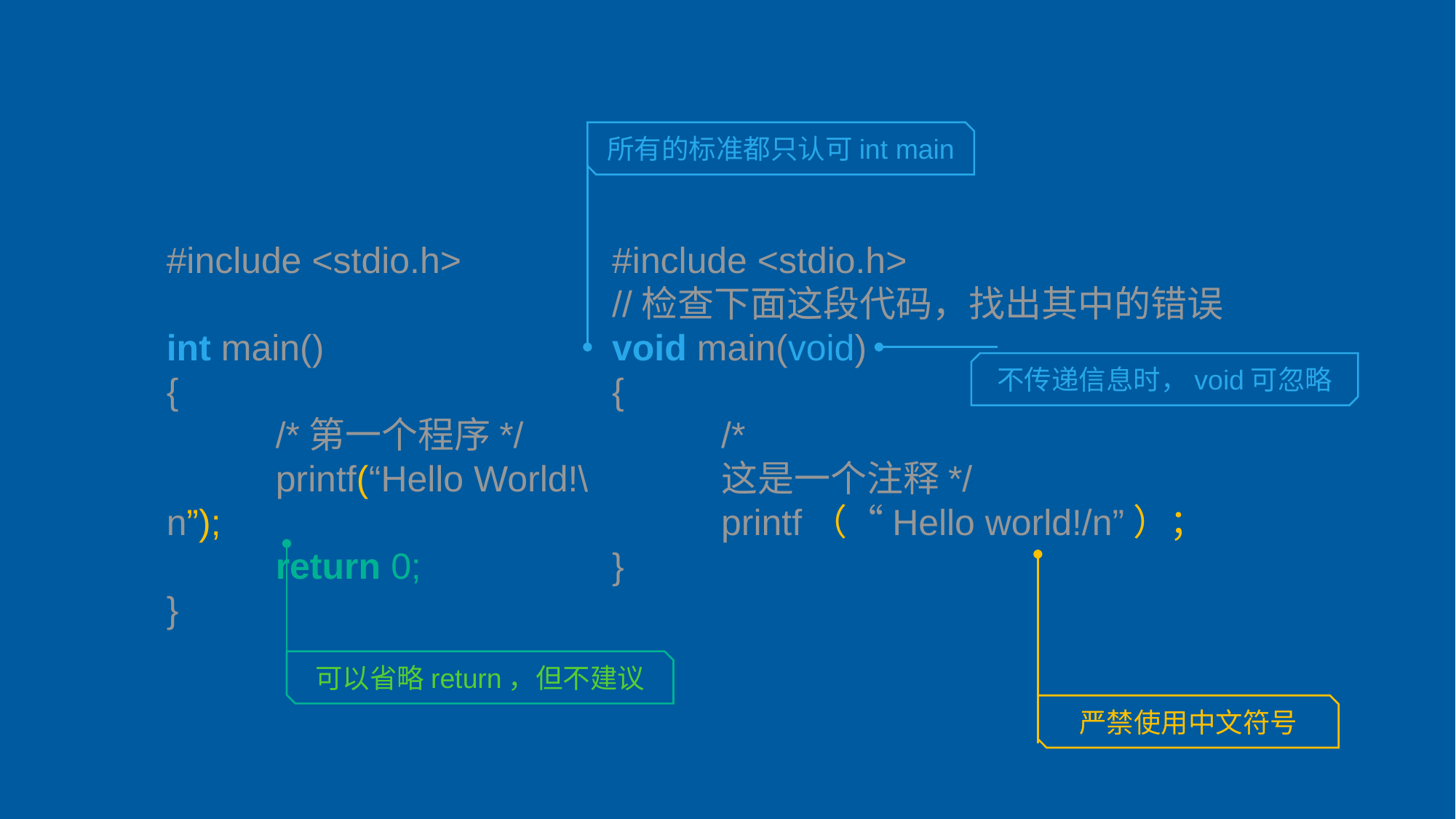

所有的标准都只认可int main
#include <stdio.h>

int main()
{
	/*第一个程序*/
	printf(“Hello World!\n”);
	return 0;
}

#include <stdio.h>
//检查下面这段代码，找出其中的错误
void main(void)
{
	/*
	这是一个注释*/
	printf（“Hello world!/n”）；
}

不传递信息时，void可忽略
可以省略return，但不建议
严禁使用中文符号